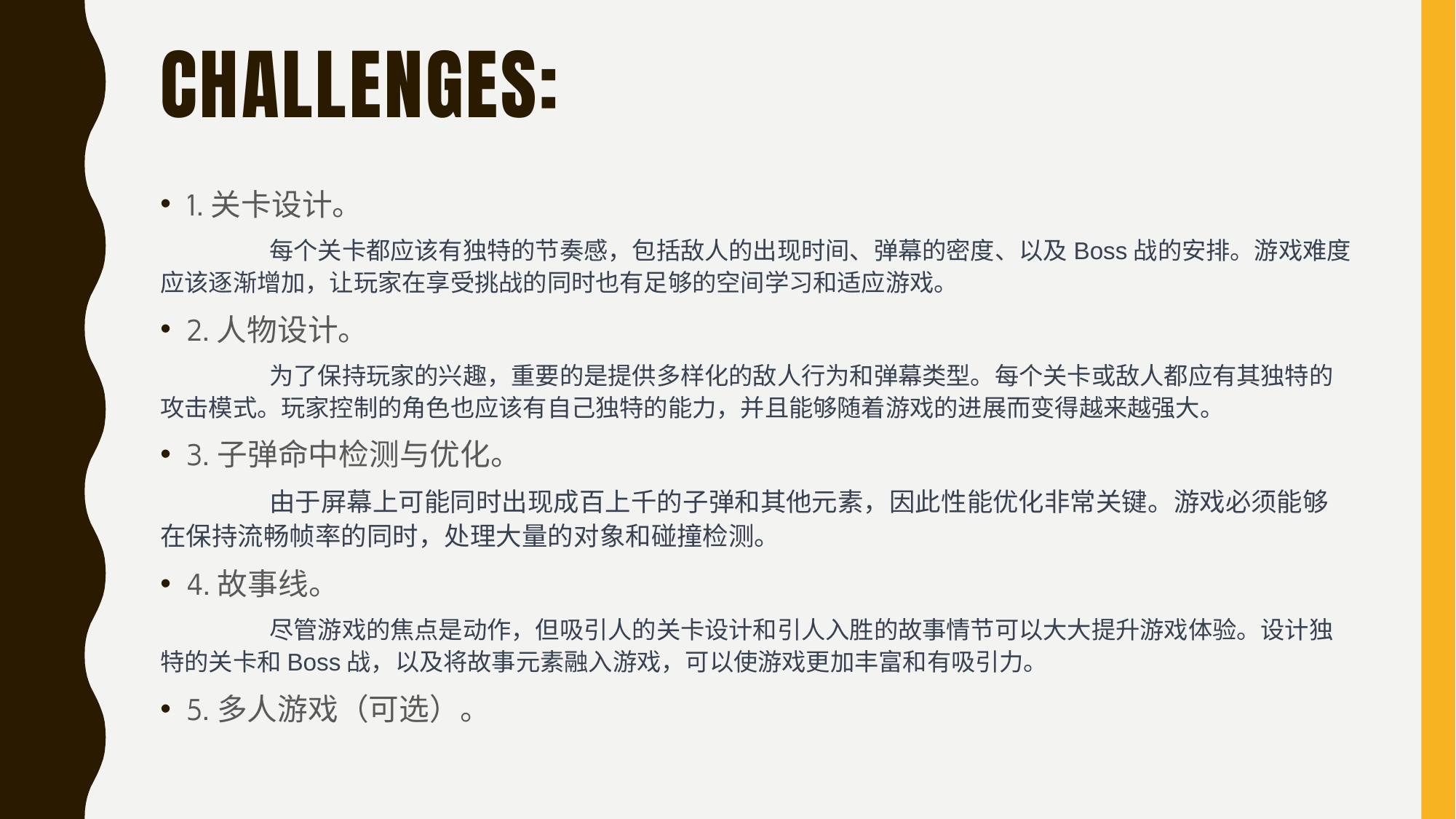

# Challenges:
1.关卡设计。
	每个关卡都应该有独特的节奏感，包括敌人的出现时间、弹幕的密度、以及Boss战的安排。游戏难度应该逐渐增加，让玩家在享受挑战的同时也有足够的空间学习和适应游戏。
2.人物设计。
	为了保持玩家的兴趣，重要的是提供多样化的敌人行为和弹幕类型。每个关卡或敌人都应有其独特的攻击模式。玩家控制的角色也应该有自己独特的能力，并且能够随着游戏的进展而变得越来越强大。
3.子弹命中检测与优化。
	由于屏幕上可能同时出现成百上千的子弹和其他元素，因此性能优化非常关键。游戏必须能够在保持流畅帧率的同时，处理大量的对象和碰撞检测。
4.故事线。
	尽管游戏的焦点是动作，但吸引人的关卡设计和引人入胜的故事情节可以大大提升游戏体验。设计独特的关卡和Boss战，以及将故事元素融入游戏，可以使游戏更加丰富和有吸引力。
5.多人游戏（可选）。